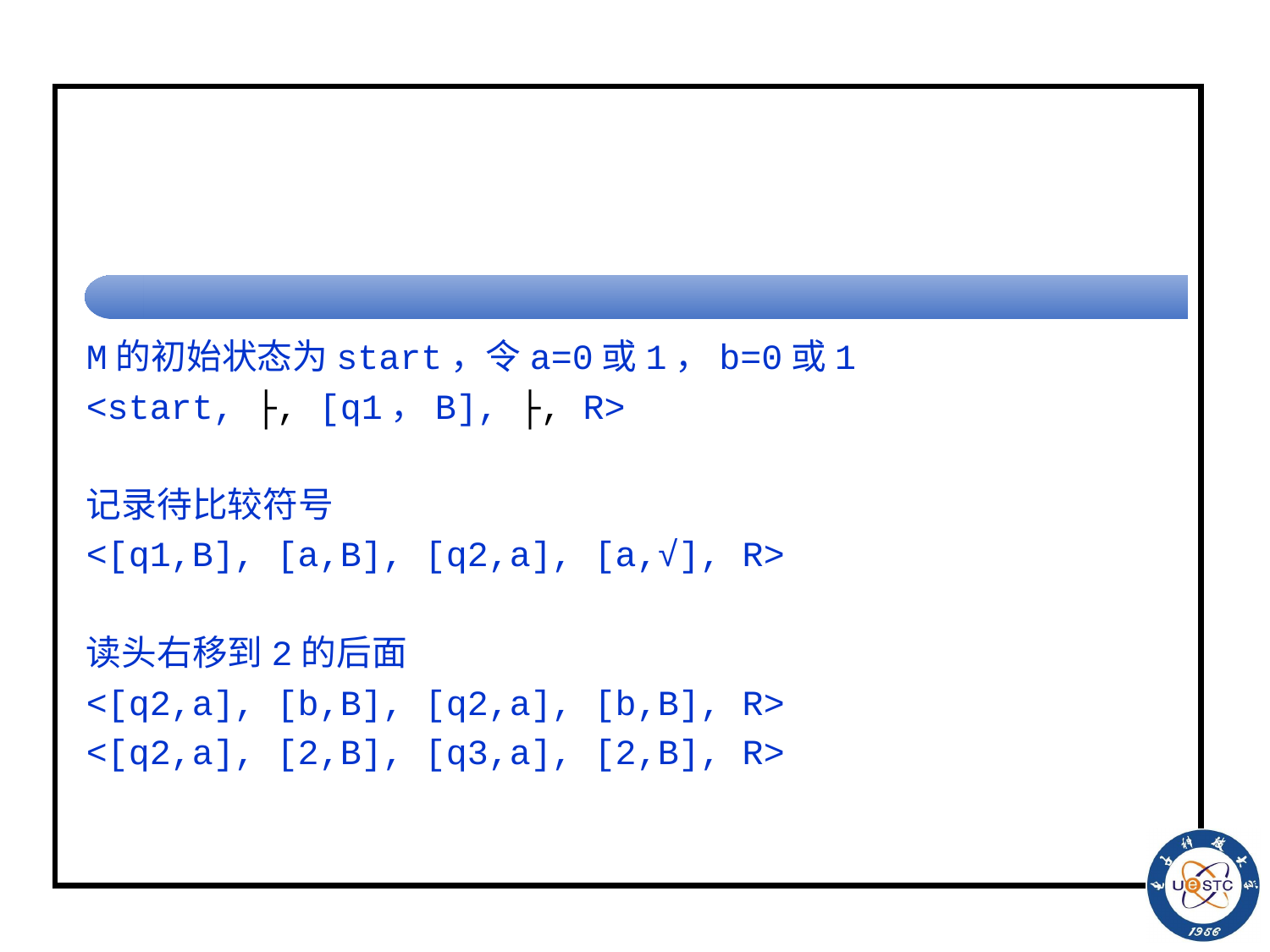

#
M的初始状态为start，令a=0或1，b=0或1
<start, ├, [q1，B], ├, R>

记录待比较符号
<[q1,B], [a,B], [q2,a], [a,√], R>

读头右移到2的后面
<[q2,a], [b,B], [q2,a], [b,B], R>
<[q2,a], [2,B], [q3,a], [2,B], R>